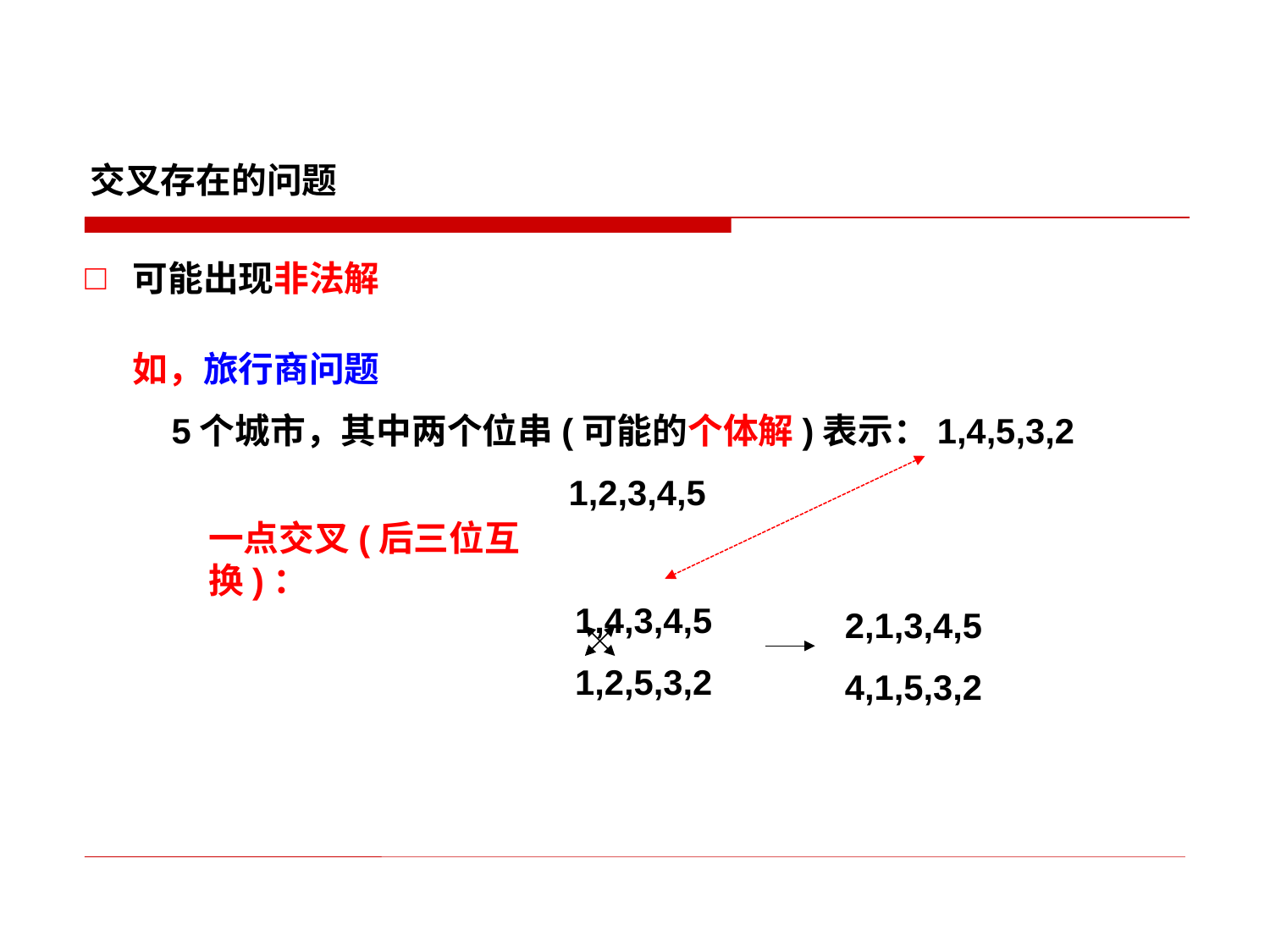

交叉存在的问题
可能出现非法解
如，旅行商问题
    5个城市，其中两个位串(可能的个体解)表示：1,4,5,3,2
                                             1,2,3,4,5
一点交叉(后三位互换)：
1,4,3,4,5
1,2,5,3,2
2,1,3,4,5
4,1,5,3,2